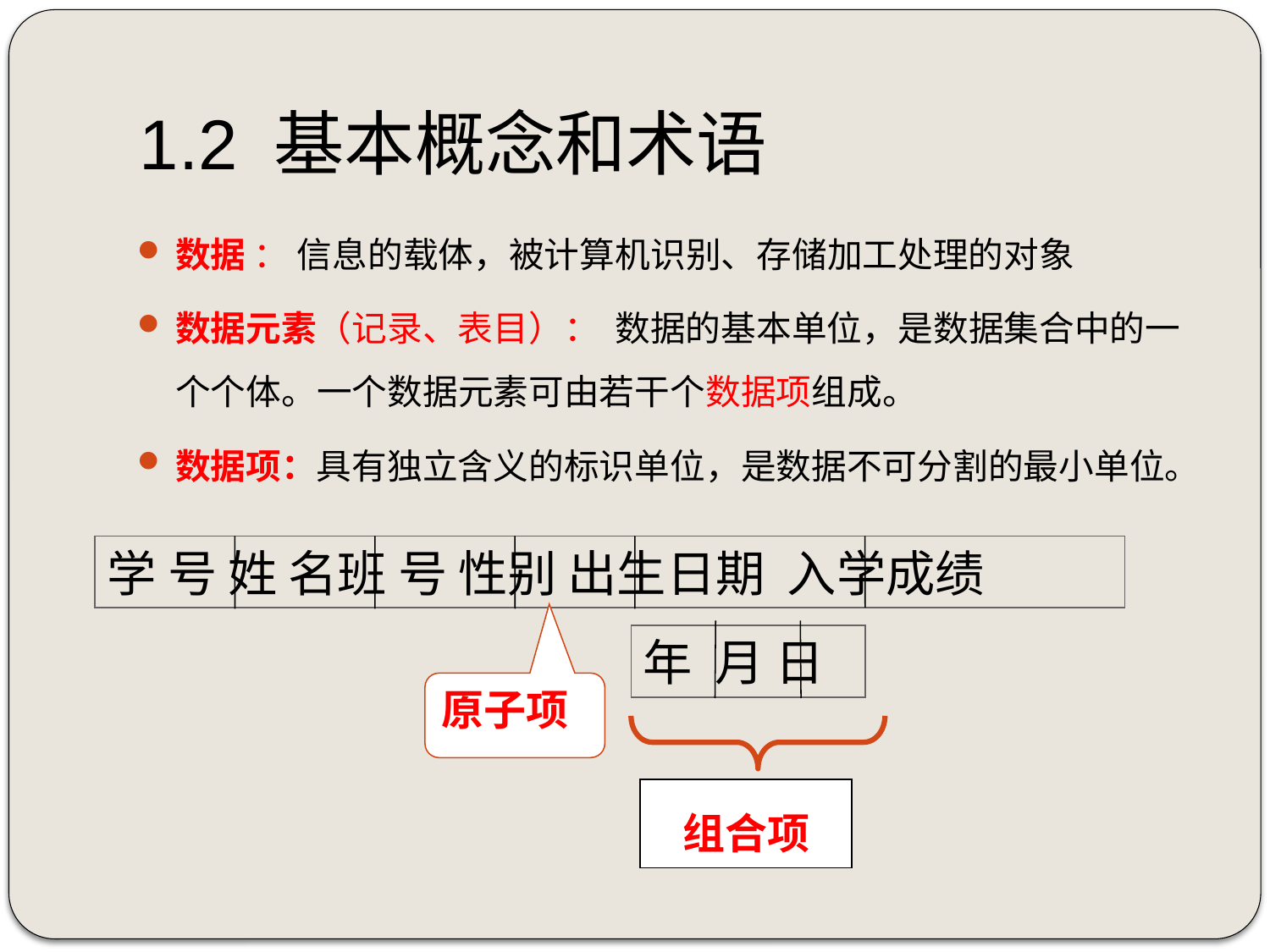

# 1.2 基本概念和术语
数据 ： 信息的载体，被计算机识别、存储加工处理的对象
数据元素（记录、表目）：  数据的基本单位，是数据集合中的一个个体。一个数据元素可由若干个数据项组成。
数据项：具有独立含义的标识单位，是数据不可分割的最小单位。

学 号 姓 名班 号 性别 出生日期  入学成绩

年  月 日
原子项
 组合项